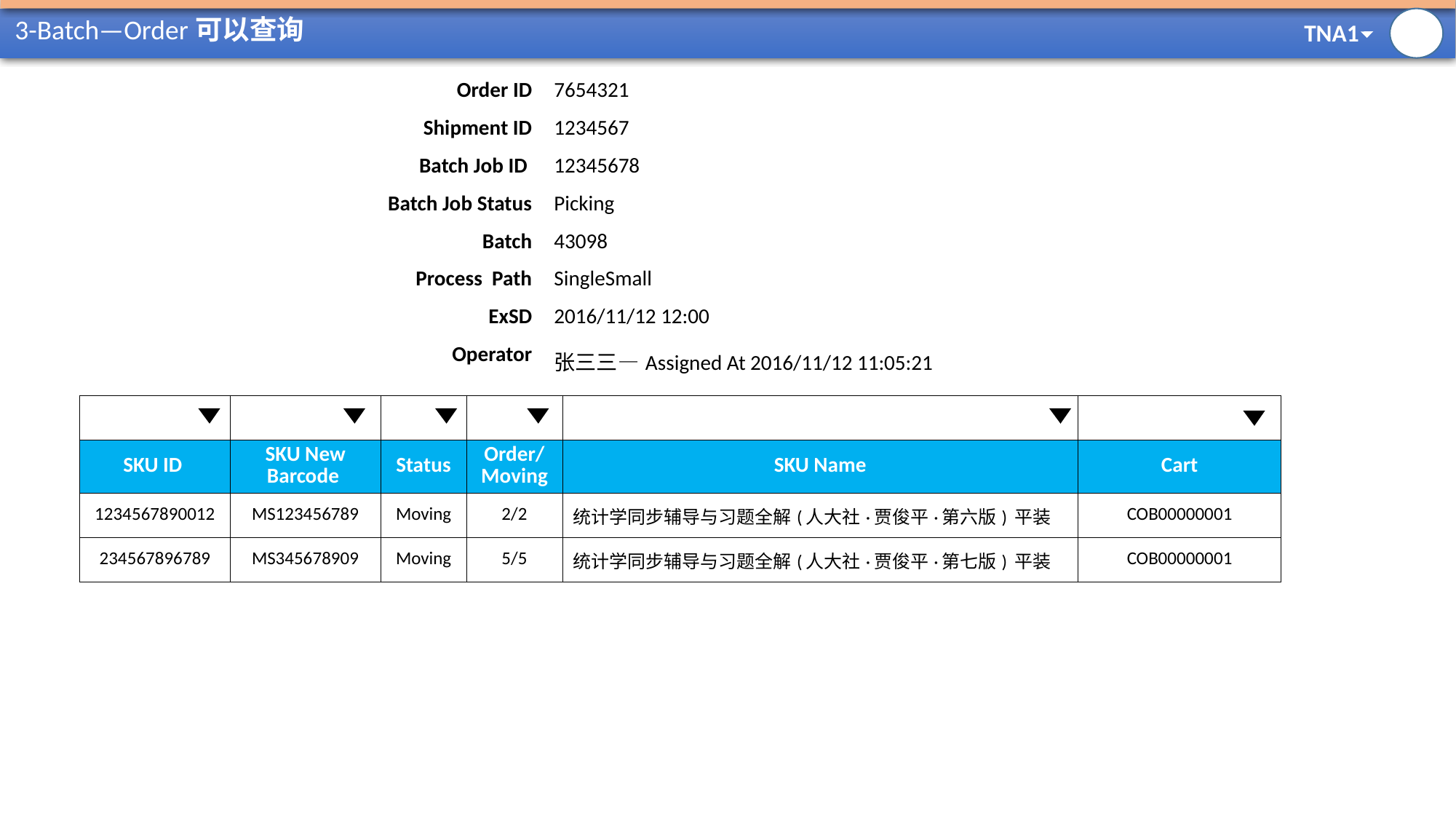

# 3-Batch—Order可以查询
| Order ID | 7654321 |
| --- | --- |
| Shipment ID | 1234567 |
| Batch Job ID | 12345678 |
| Batch Job Status | Picking |
| Batch | 43098 |
| Process Path | SingleSmall |
| ExSD | 2016/11/12 12:00 |
| Operator | 张三三—Assigned At 2016/11/12 11:05:21 |
|  |  |  |  |  |  |
| --- | --- | --- | --- | --- | --- |
| SKU ID | SKU New Barcode | Status | Order/Moving | SKU Name | Cart |
| 1234567890012 | MS123456789 | Moving | 2/2 | 统计学同步辅导与习题全解(人大社·贾俊平·第六版) 平装 | COB00000001 |
| 234567896789 | MS345678909 | Moving | 5/5 | 统计学同步辅导与习题全解(人大社·贾俊平·第七版) 平装 | COB00000001 |